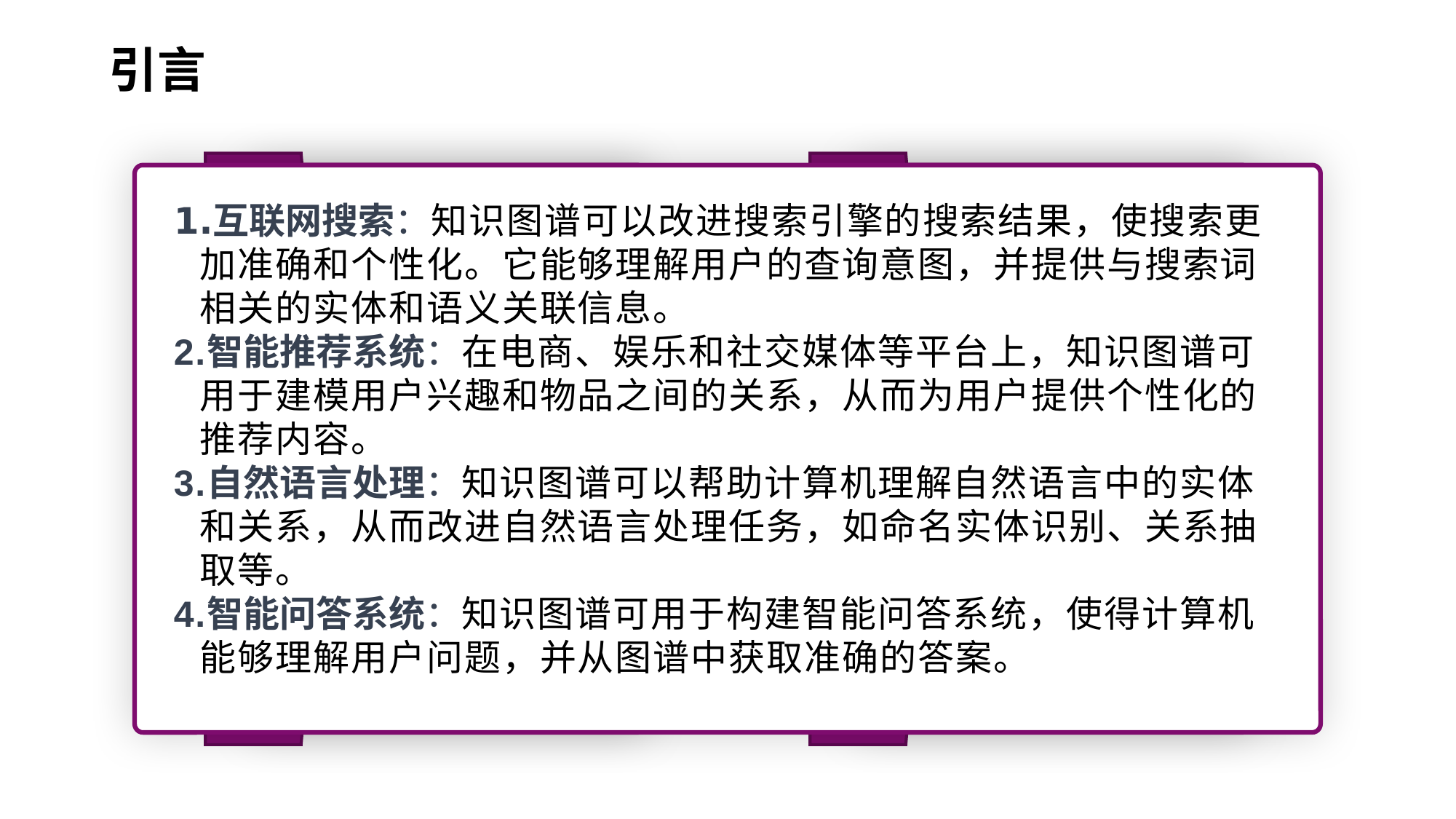

引言

互联网搜索：知识图谱可以改进搜索引擎的搜索结果，使搜索更加准确和个性化。它能够理解用户的查询意图，并提供与搜索词相关的实体和语义关联信息。
智能推荐系统：在电商、娱乐和社交媒体等平台上，知识图谱可用于建模用户兴趣和物品之间的关系，从而为用户提供个性化的推荐内容。
自然语言处理：知识图谱可以帮助计算机理解自然语言中的实体和关系，从而改进自然语言处理任务，如命名实体识别、关系抽取等。
智能问答系统：知识图谱可用于构建智能问答系统，使得计算机能够理解用户问题，并从图谱中获取准确的答案。
从浏览器扩展服务的数据收集行为与其声明的隐私策略的不一致性着手，使用自动化检测框架ExtPrivA探究扩展程序声明的不完整性。
浏览器扩展服务被要求向用户公开隐私政策，但其声明的隐私政策可能与其实际收集的用户数据之间存在差别。
目

标
动

机